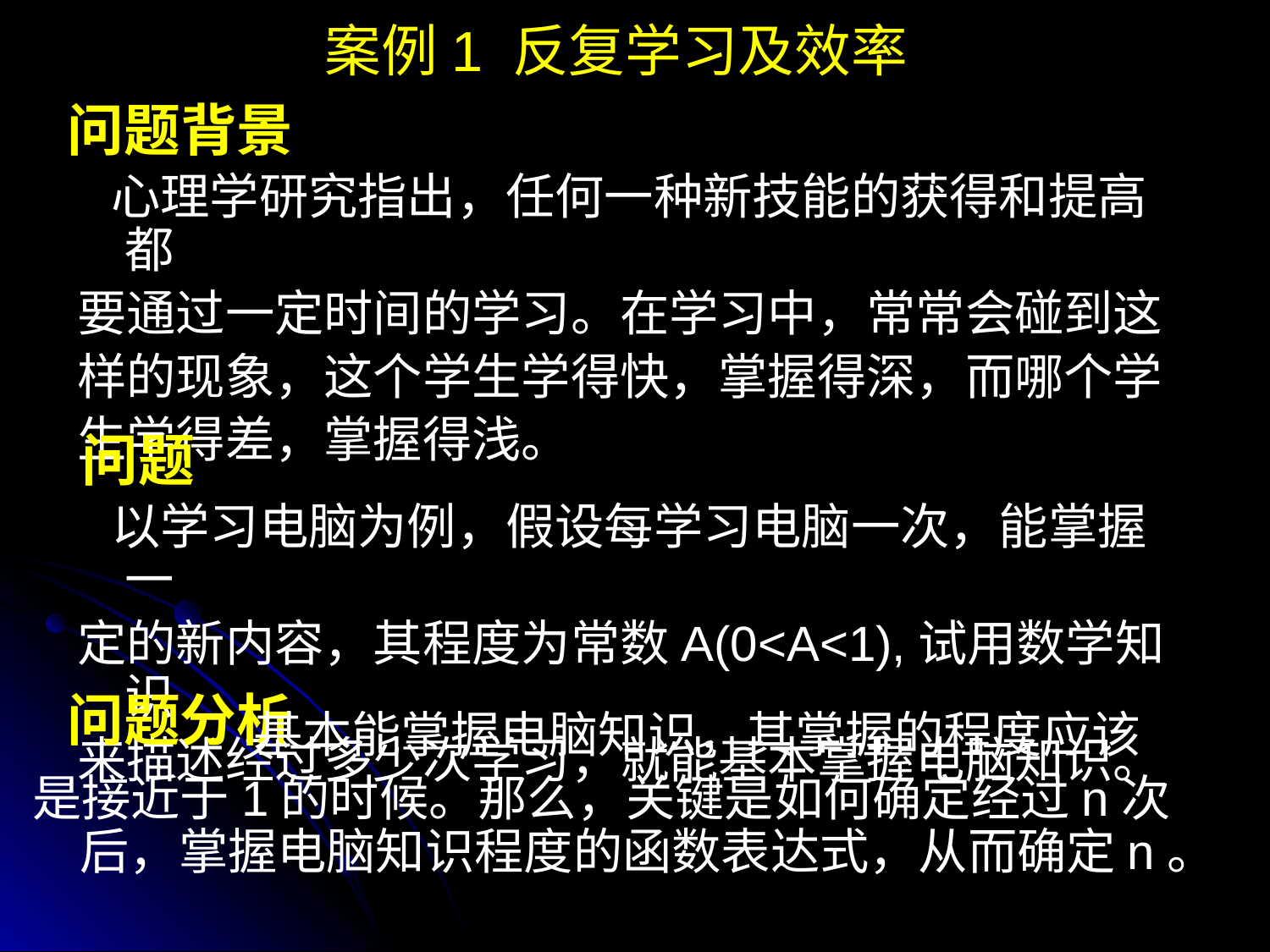

# 案例1 反复学习及效率
问题背景
  心理学研究指出，任何一种新技能的获得和提高都
要通过一定时间的学习。在学习中，常常会碰到这
样的现象，这个学生学得快，掌握得深，而哪个学
生学得差，掌握得浅。
问题
  以学习电脑为例，假设每学习电脑一次，能掌握一
定的新内容，其程度为常数A(0<A<1),试用数学知识
来描述经过多少次学习，就能基本掌握电脑知识。
问题分析
                   基本能掌握电脑知识，其掌握的程度应该
是接近于1的时候。那么，关键是如何确定经过n次后，掌握电脑知识程度的函数表达式，从而确定n。